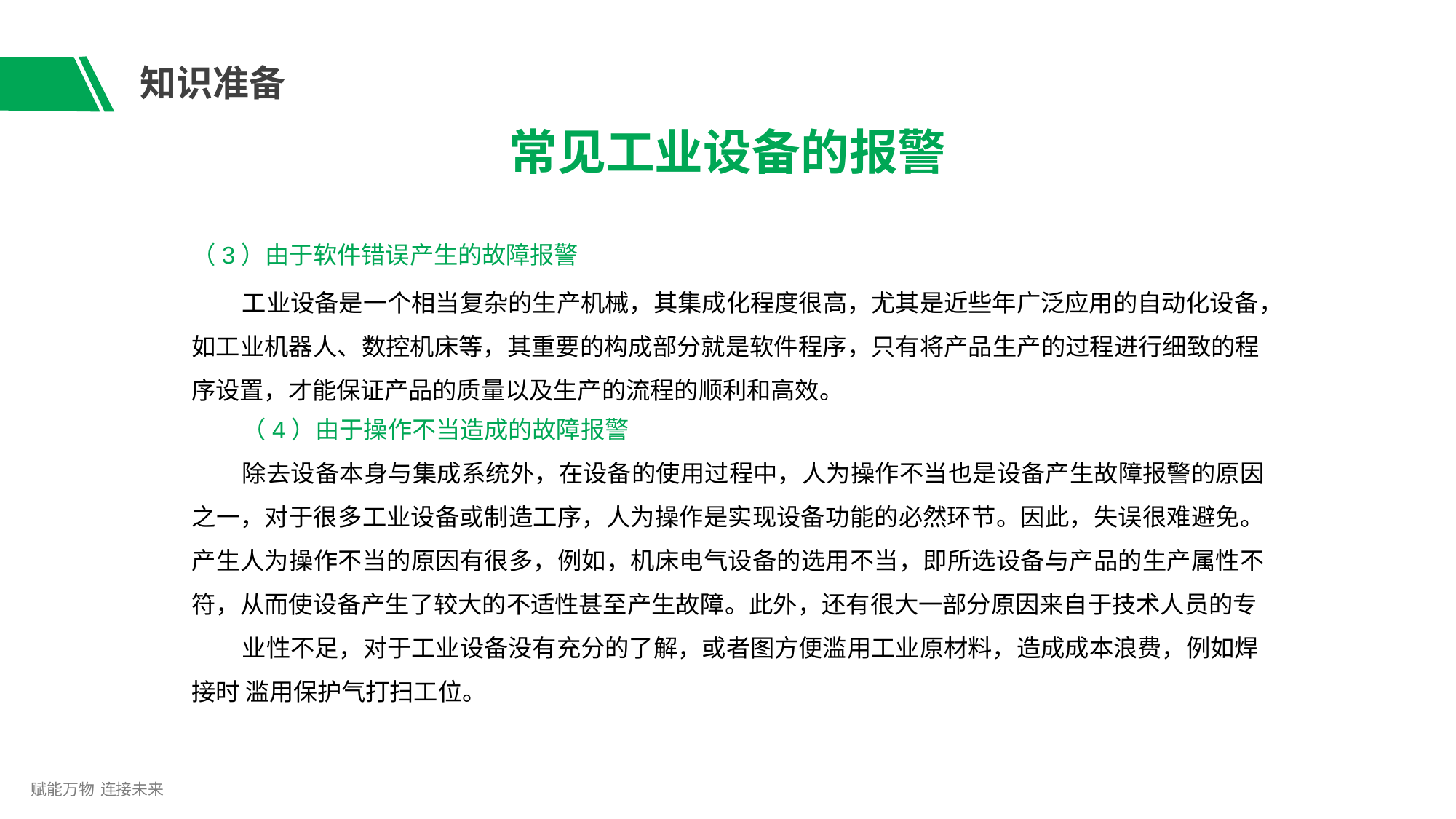

# 知识准备
常见工业设备的报警
（3）由于软件错误产生的故障报警
工业设备是一个相当复杂的生产机械，其集成化程度很高，尤其是近些年广泛应用的自动化设备， 如工业机器人、数控机床等，其重要的构成部分就是软件程序，只有将产品生产的过程进行细致的程 序设置，才能保证产品的质量以及生产的流程的顺利和高效。
（4）由于操作不当造成的故障报警
除去设备本身与集成系统外，在设备的使用过程中，人为操作不当也是设备产生故障报警的原因 之一，对于很多工业设备或制造工序，人为操作是实现设备功能的必然环节。因此，失误很难避免。 产生人为操作不当的原因有很多，例如，机床电气设备的选用不当，即所选设备与产品的生产属性不 符，从而使设备产生了较大的不适性甚至产生故障。此外，还有很大一部分原因来自于技术人员的专
业性不足，对于工业设备没有充分的了解，或者图方便滥用工业原材料，造成成本浪费，例如焊接时 滥用保护气打扫工位。
赋能万物 连接未来